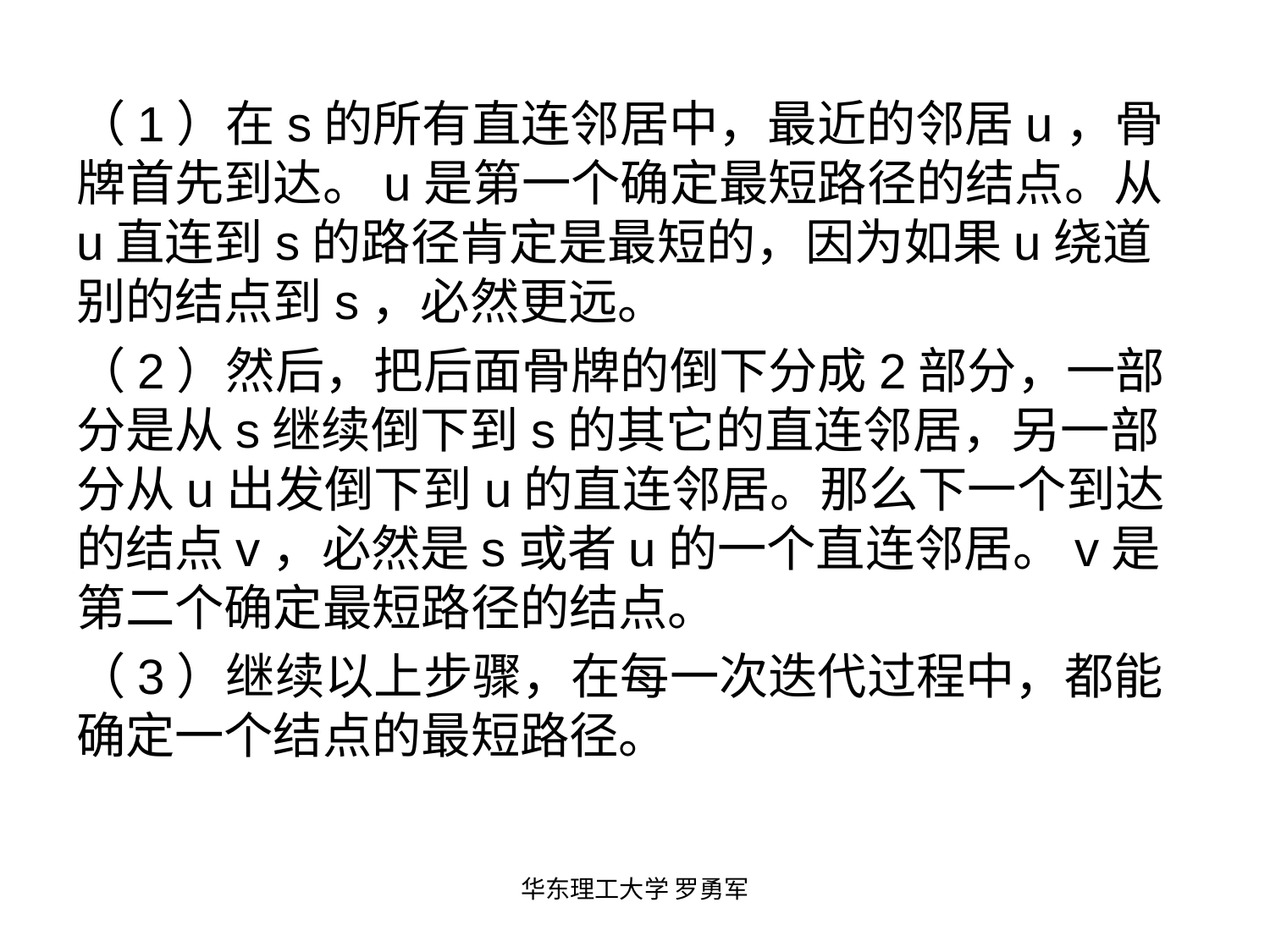

（1）在s的所有直连邻居中，最近的邻居u，骨牌首先到达。u是第一个确定最短路径的结点。从u直连到s的路径肯定是最短的，因为如果u绕道别的结点到s，必然更远。
（2）然后，把后面骨牌的倒下分成2部分，一部分是从s继续倒下到s的其它的直连邻居，另一部分从u出发倒下到u的直连邻居。那么下一个到达的结点v，必然是s或者u的一个直连邻居。v是第二个确定最短路径的结点。
（3）继续以上步骤，在每一次迭代过程中，都能确定一个结点的最短路径。

华东理工大学 罗勇军